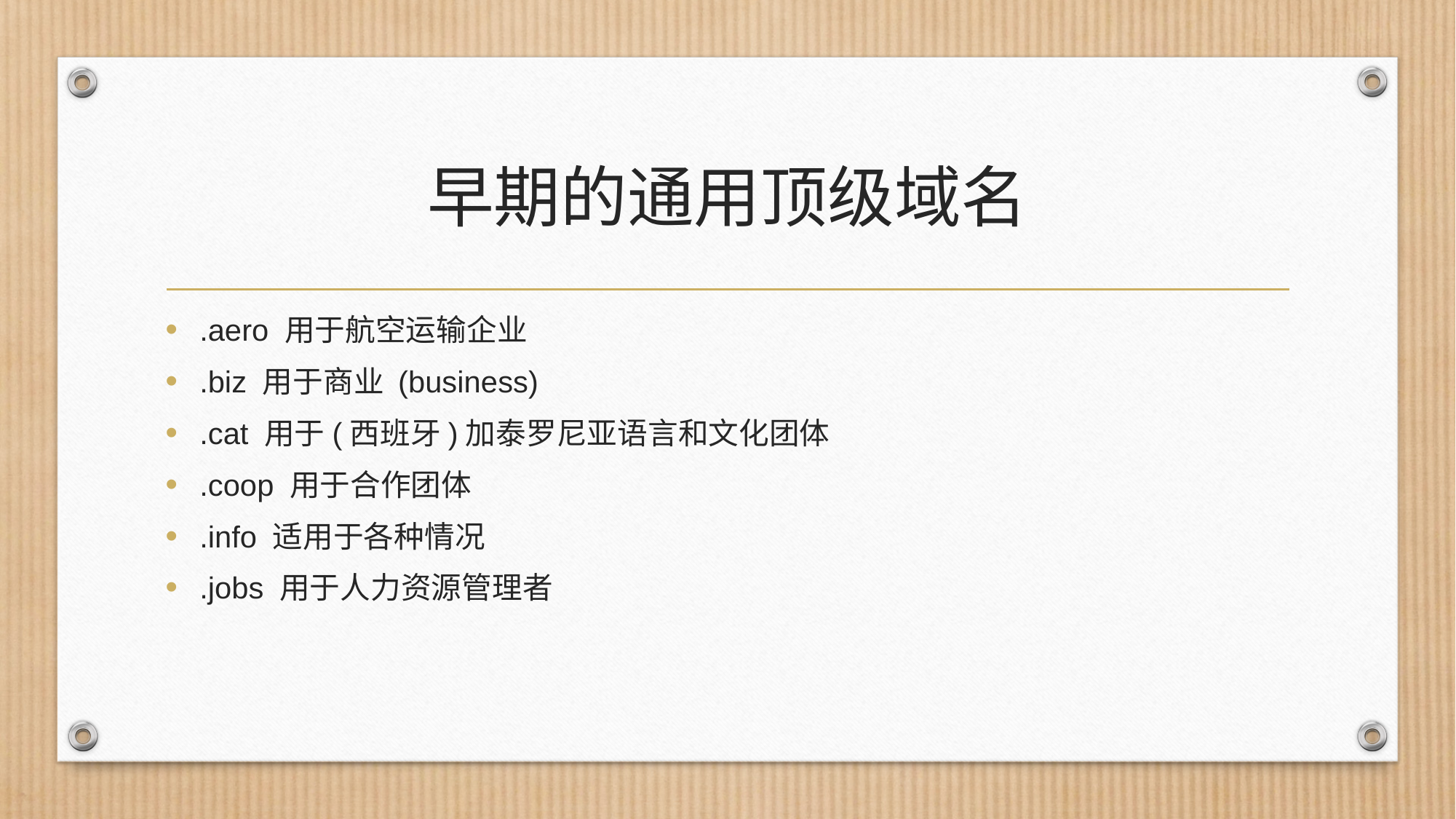

# 早期的通用顶级域名
.aero 用于航空运输企业
.biz 用于商业 (business)
.cat 用于(西班牙)加泰罗尼亚语言和文化团体
.coop 用于合作团体
.info 适用于各种情况
.jobs 用于人力资源管理者